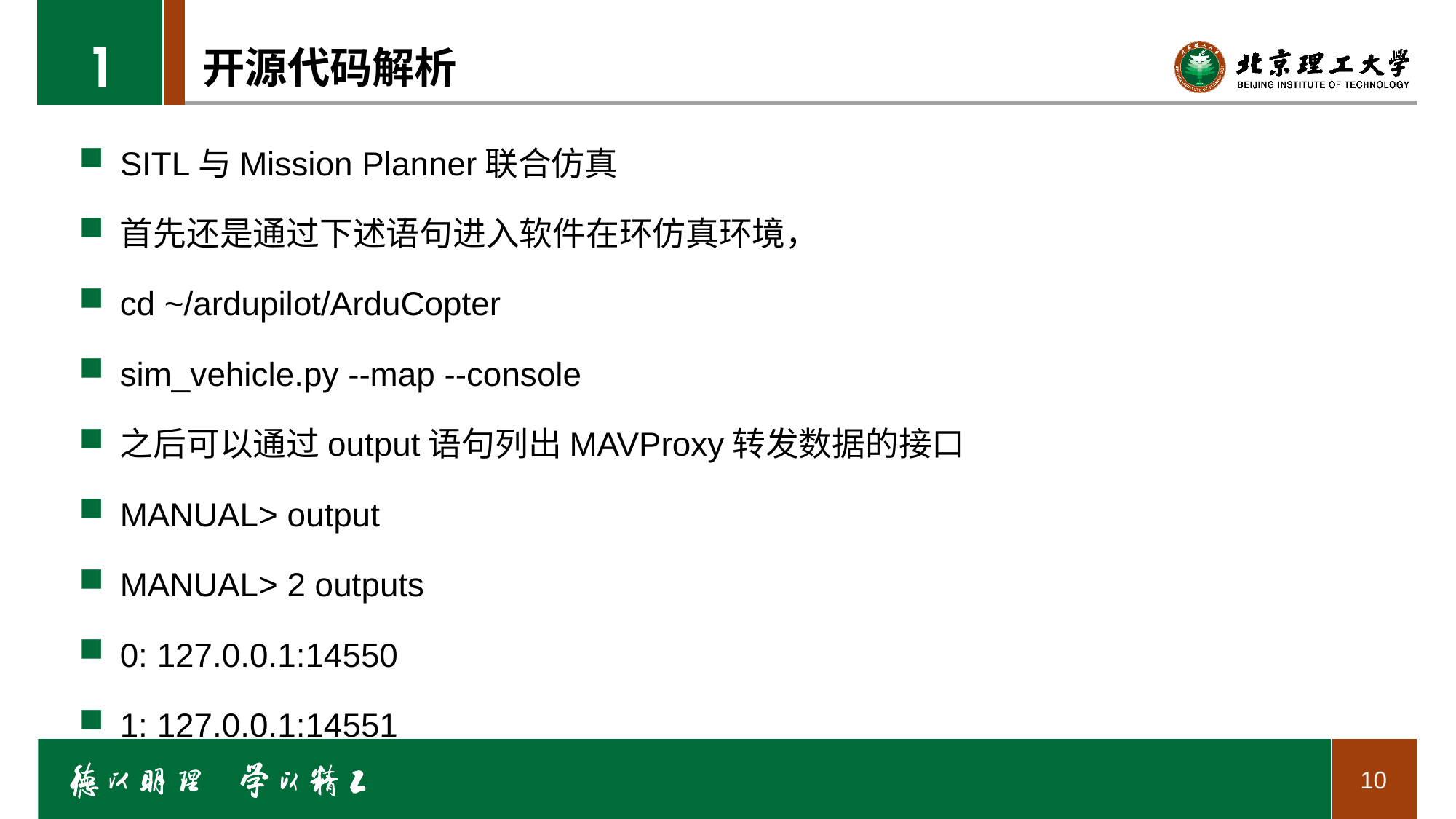

1
# 开源代码解析
SITL与Mission Planner联合仿真
首先还是通过下述语句进入软件在环仿真环境，
cd ~/ardupilot/ArduCopter
sim_vehicle.py --map --console
之后可以通过output语句列出MAVProxy转发数据的接口
MANUAL> output
MANUAL> 2 outputs
0: 127.0.0.1:14550
1: 127.0.0.1:14551